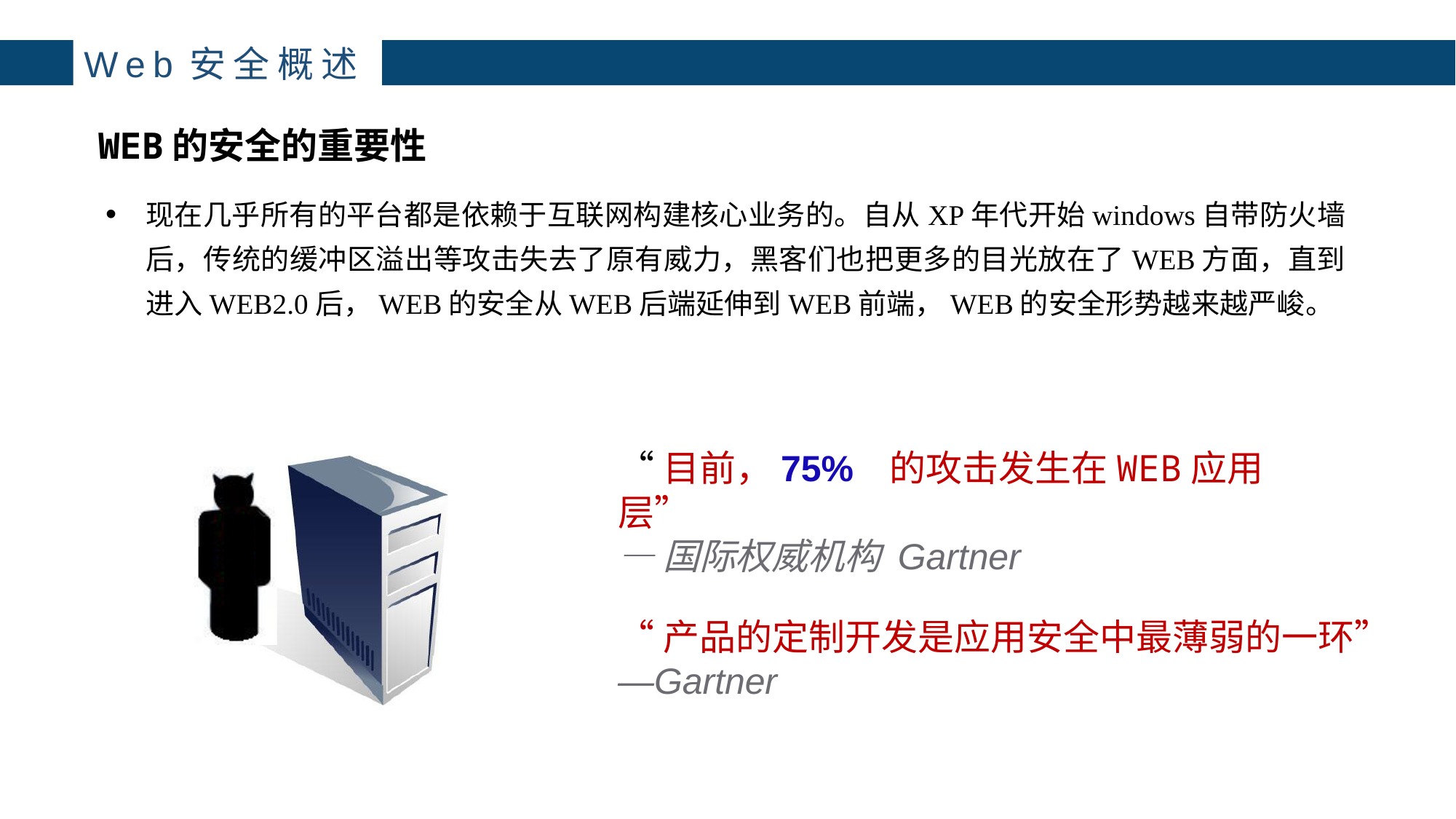

Web安全概述
WEB的安全的重要性
4
现在几乎所有的平台都是依赖于互联网构建核心业务的。自从XP年代开始windows自带防火墙后，传统的缓冲区溢出等攻击失去了原有威力，黑客们也把更多的目光放在了WEB方面，直到进入WEB2.0后，WEB的安全从WEB后端延伸到WEB前端，WEB的安全形势越来越严峻。

“目前，75% 的攻击发生在WEB应用层”
—国际权威机构 Gartner

“产品的定制开发是应用安全中最薄弱的一环”
—Gartner